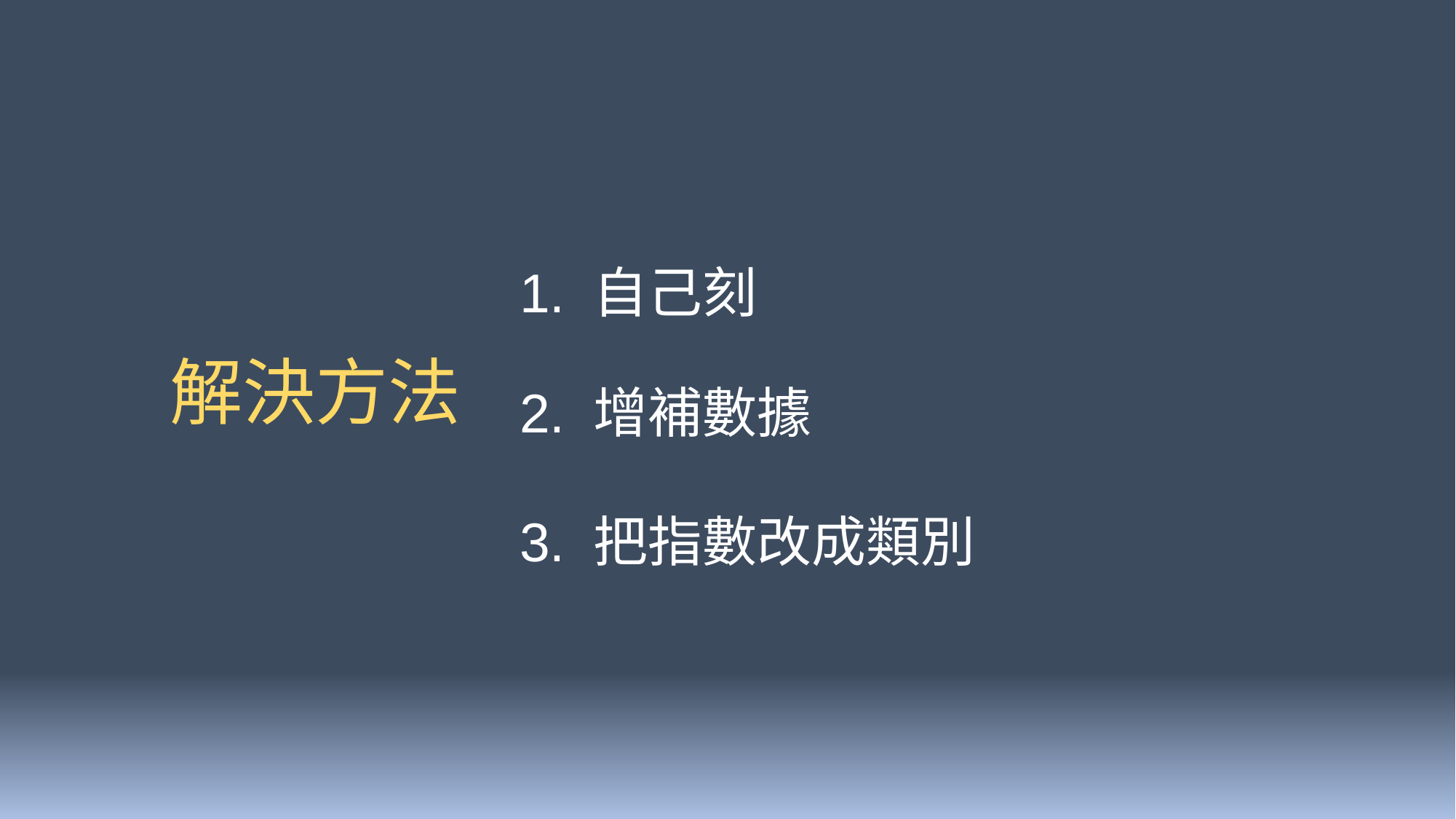

1. 自己刻
解決方法
2. 增補數據
3. 把指數改成類別